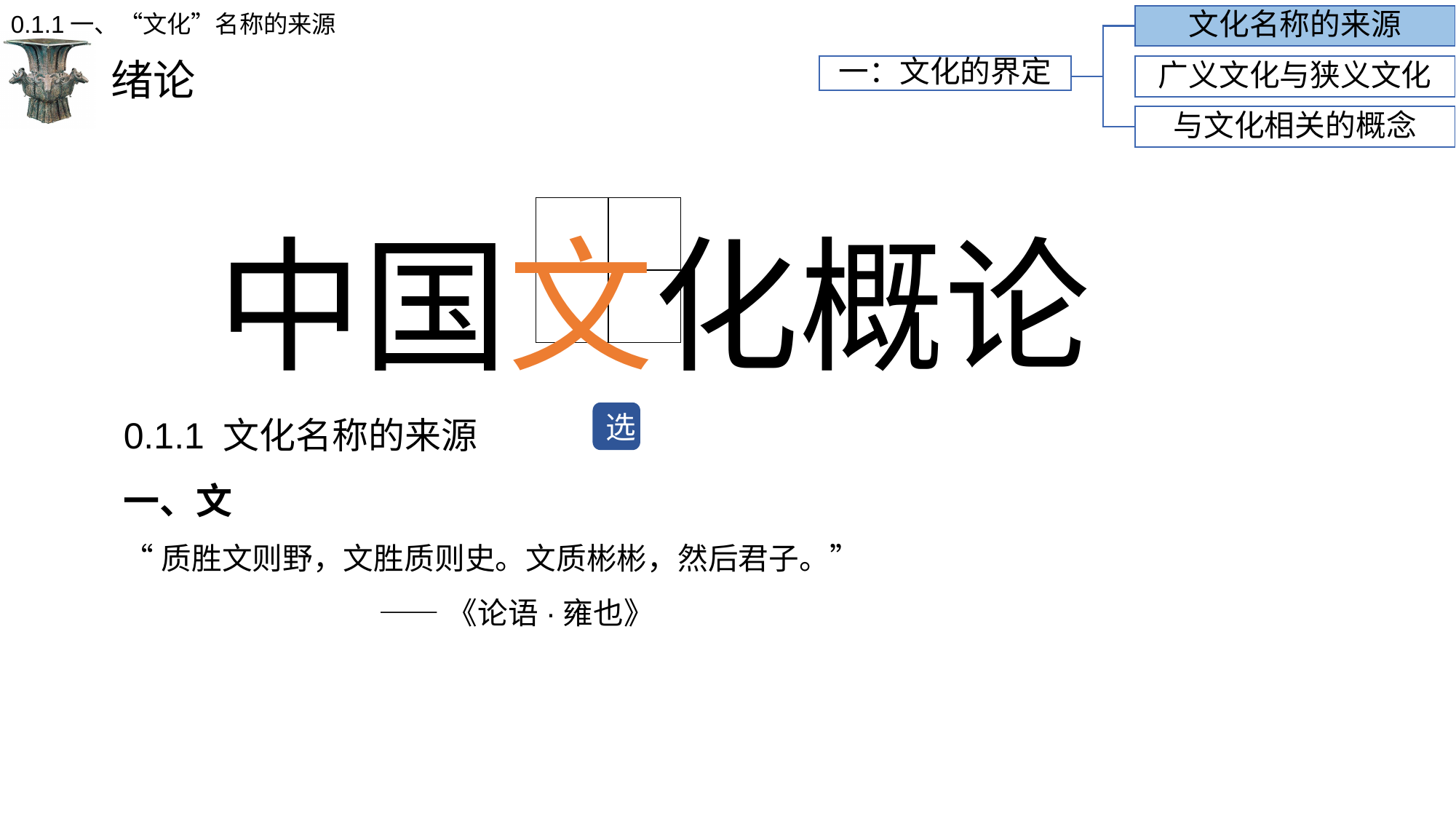

0.1.1一、“文化”名称的来源
文化名称的来源

# 绪论
一：文化的界定
广义文化与狭义文化

与文化相关的概念
中国文化概论
|  |  |
| --- | --- |
|  |  |
0.1.1 文化名称的来源
一、文
“质胜文则野，文胜质则史。文质彬彬，然后君子。”
                                      ——《论语·雍也》
选
12